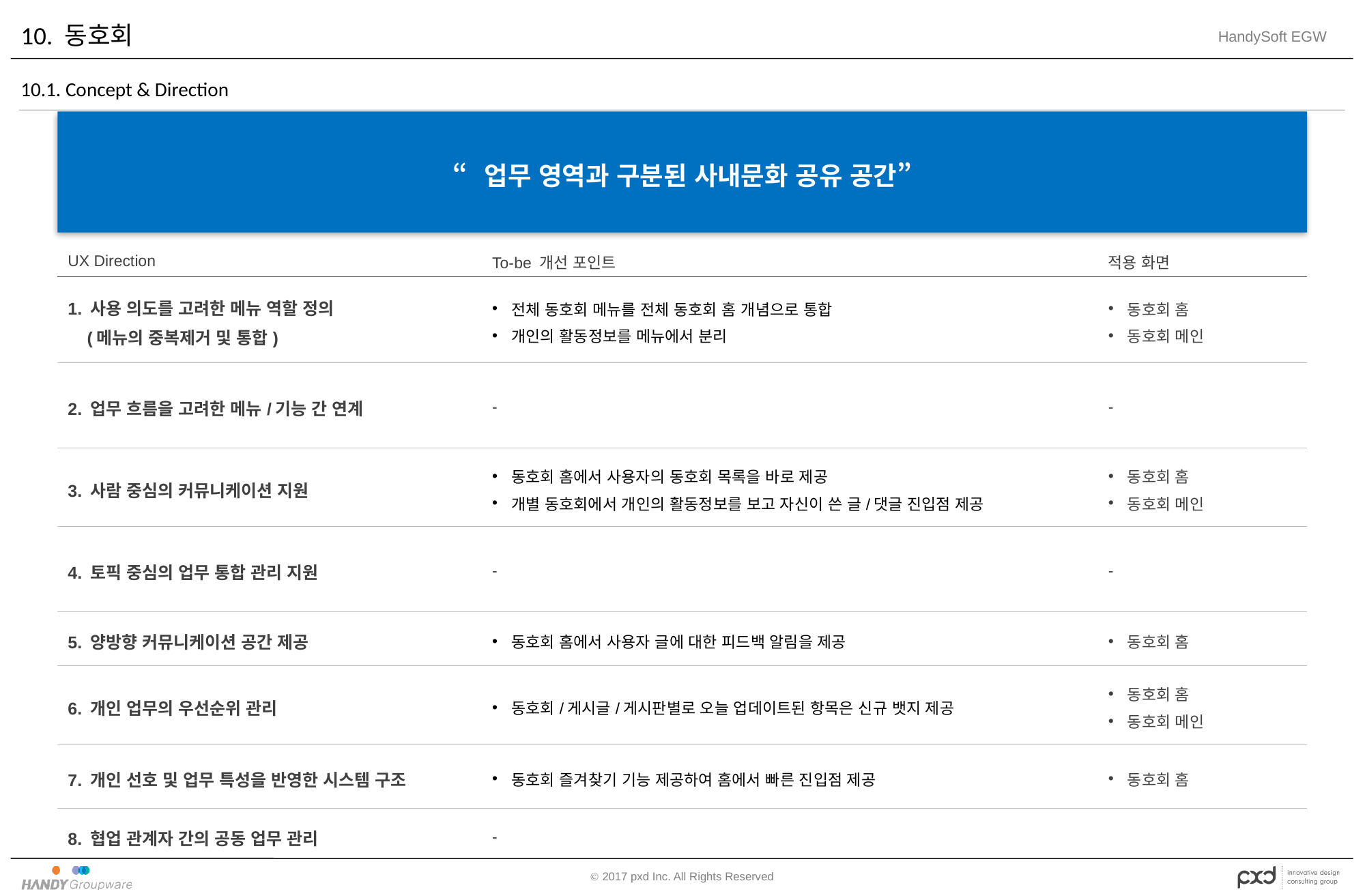

# 10. 동호회
10.1. Concept & Direction
“업무 영역과 구분된 사내문화 공유 공간”
| UX Direction | To-be 개선 포인트 | 적용 화면 |
| --- | --- | --- |
| 1. 사용 의도를 고려한 메뉴 역할 정의 (메뉴의 중복제거 및 통합) | 전체 동호회 메뉴를 전체 동호회 홈 개념으로 통합 개인의 활동정보를 메뉴에서 분리 | 동호회 홈 동호회 메인 |
| 2. 업무 흐름을 고려한 메뉴/기능 간 연계 | - | - |
| 3. 사람 중심의 커뮤니케이션 지원 | 동호회 홈에서 사용자의 동호회 목록을 바로 제공 개별 동호회에서 개인의 활동정보를 보고 자신이 쓴 글/댓글 진입점 제공 | 동호회 홈 동호회 메인 |
| 4. 토픽 중심의 업무 통합 관리 지원 | - | - |
| 5. 양방향 커뮤니케이션 공간 제공 | 동호회 홈에서 사용자 글에 대한 피드백 알림을 제공 | 동호회 홈 |
| 6. 개인 업무의 우선순위 관리 | 동호회/게시글/게시판별로 오늘 업데이트된 항목은 신규 뱃지 제공 | 동호회 홈 동호회 메인 |
| 7. 개인 선호 및 업무 특성을 반영한 시스템 구조 | 동호회 즐겨찾기 기능 제공하여 홈에서 빠른 진입점 제공 | 동호회 홈 |
| 8. 협업 관계자 간의 공동 업무 관리 | - |  |